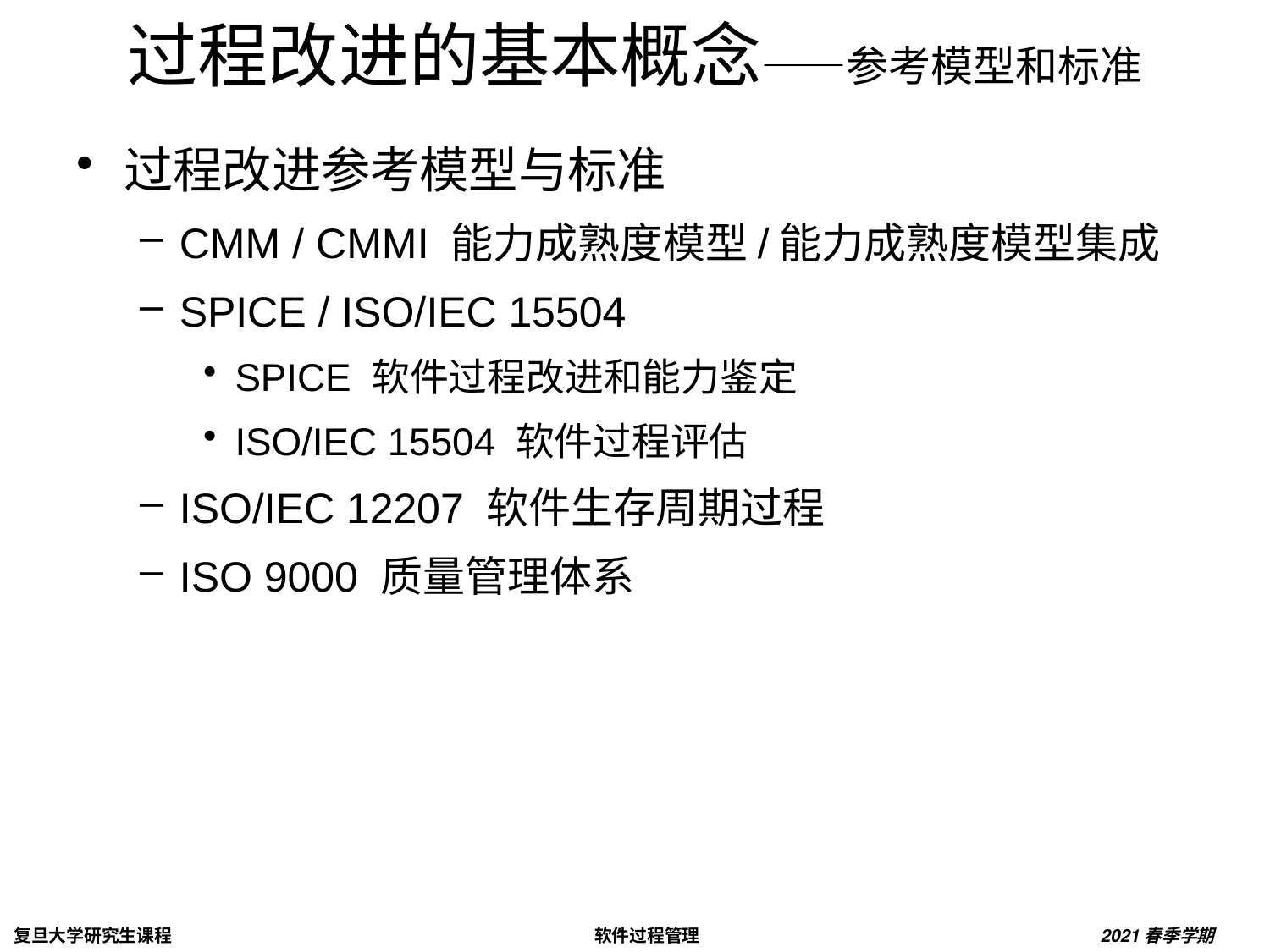

# 过程改进的基本概念——参考模型和标准
过程改进参考模型与标准
CMM / CMMI 能力成熟度模型/能力成熟度模型集成
SPICE / ISO/IEC 15504
SPICE 软件过程改进和能力鉴定
ISO/IEC 15504 软件过程评估
ISO/IEC 12207 软件生存周期过程
ISO 9000 质量管理体系